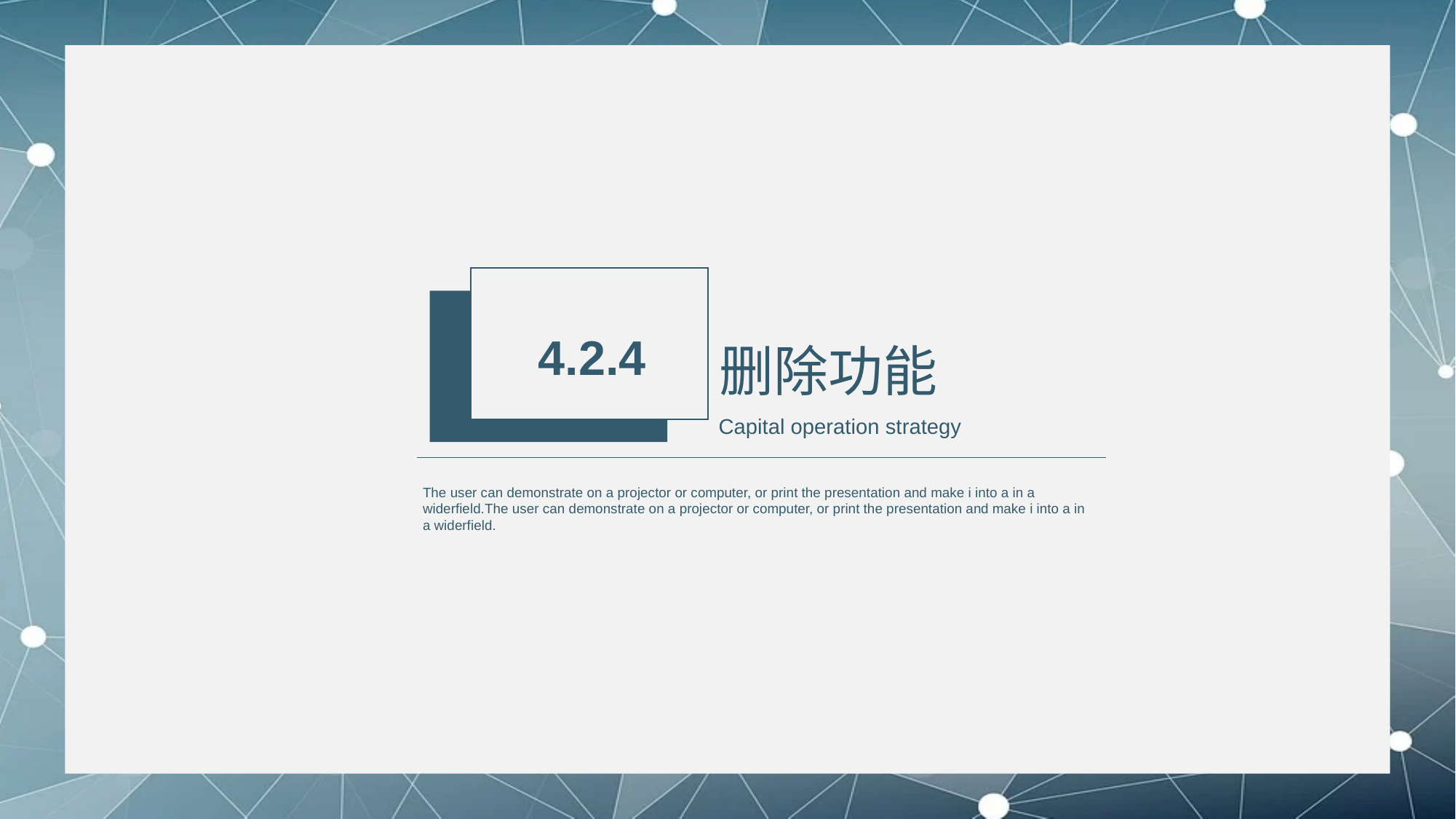

4.2.4
删除功能
Capital operation strategy
The user can demonstrate on a projector or computer, or print the presentation and make i into a in a widerfield.The user can demonstrate on a projector or computer, or print the presentation and make i into a in a widerfield.